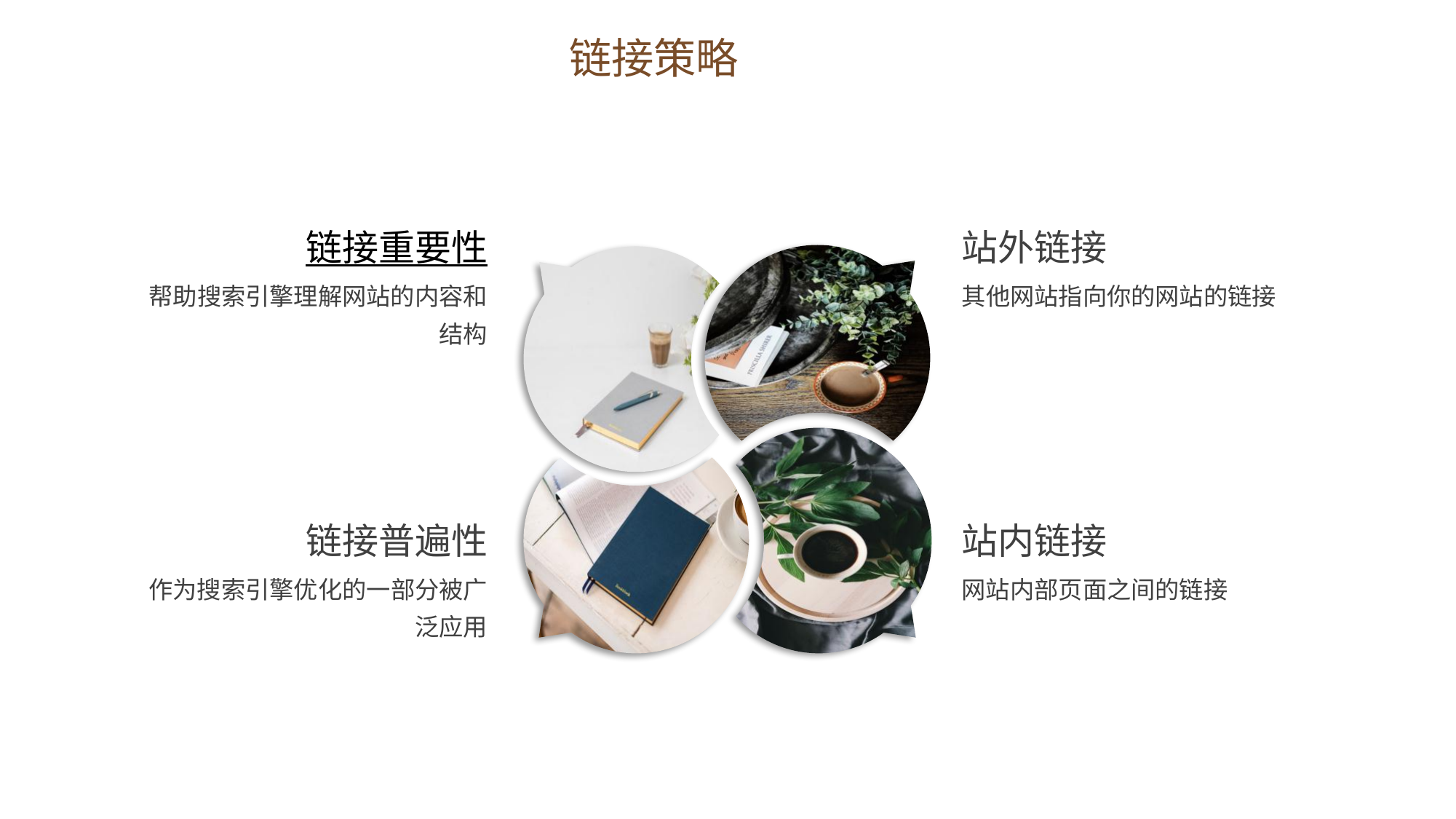

链接策略
链接重要性
帮助搜索引擎理解网站的内容和结构
站外链接
其他网站指向你的网站的链接

链接普遍性
作为搜索引擎优化的一部分被广泛应用
站内链接
网站内部页面之间的链接